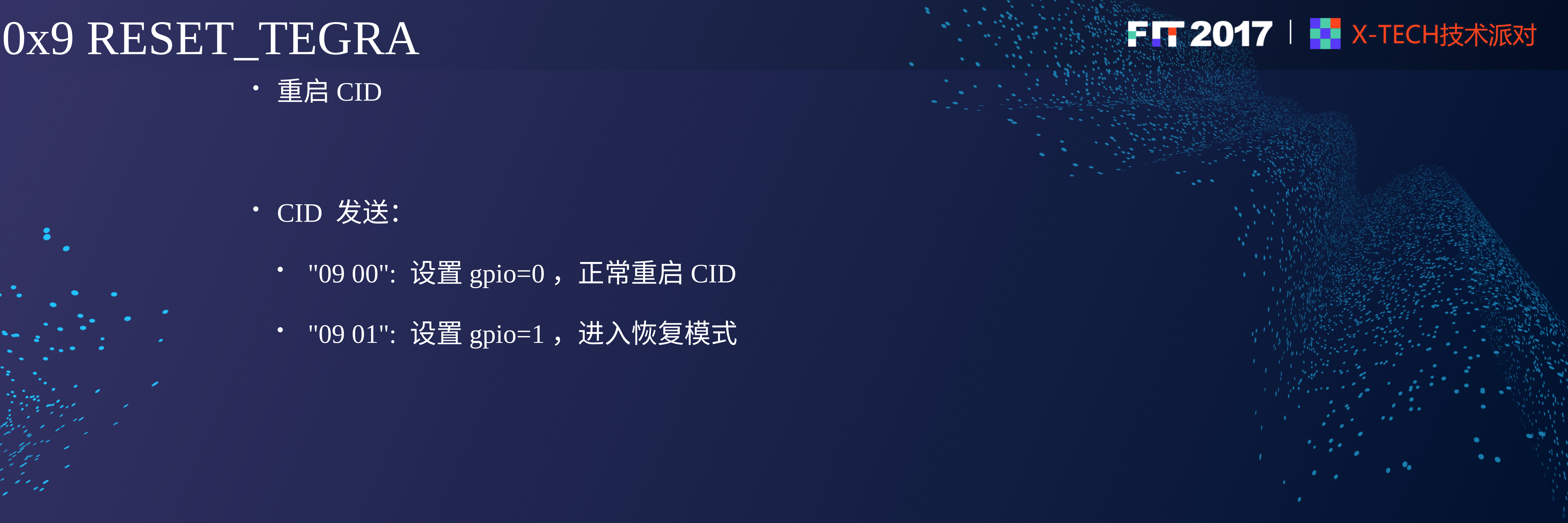

# 0x9 RESET_TEGRA
重启CID

CID 发送：
 "09 00": 设置gpio=0，正常重启CID
 "09 01": 设置gpio=1，进入恢复模式